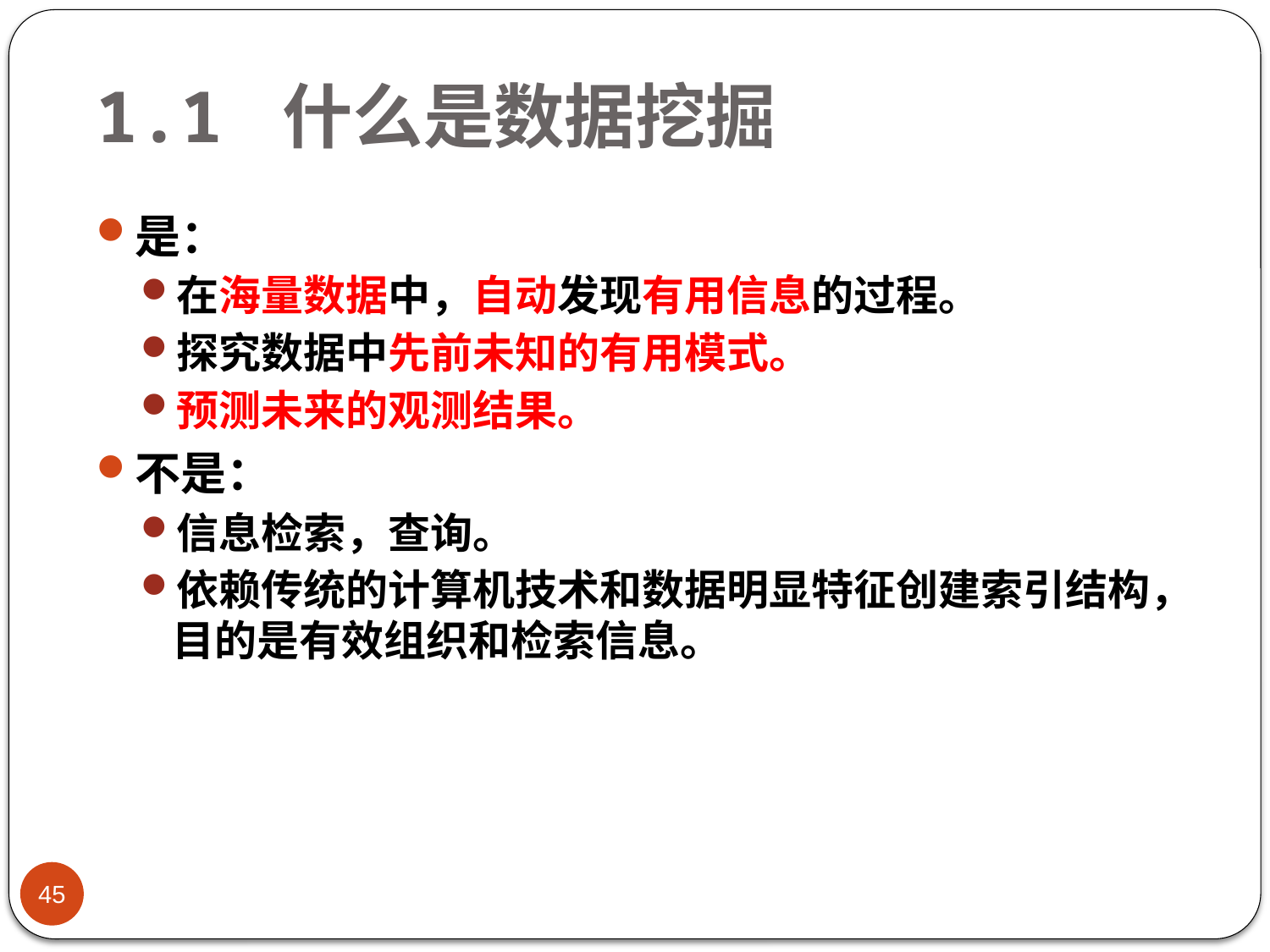

# 1.1 什么是数据挖掘
是：
在海量数据中，自动发现有用信息的过程。
探究数据中先前未知的有用模式。
预测未来的观测结果。
不是：
信息检索，查询。
依赖传统的计算机技术和数据明显特征创建索引结构，目的是有效组织和检索信息。

45